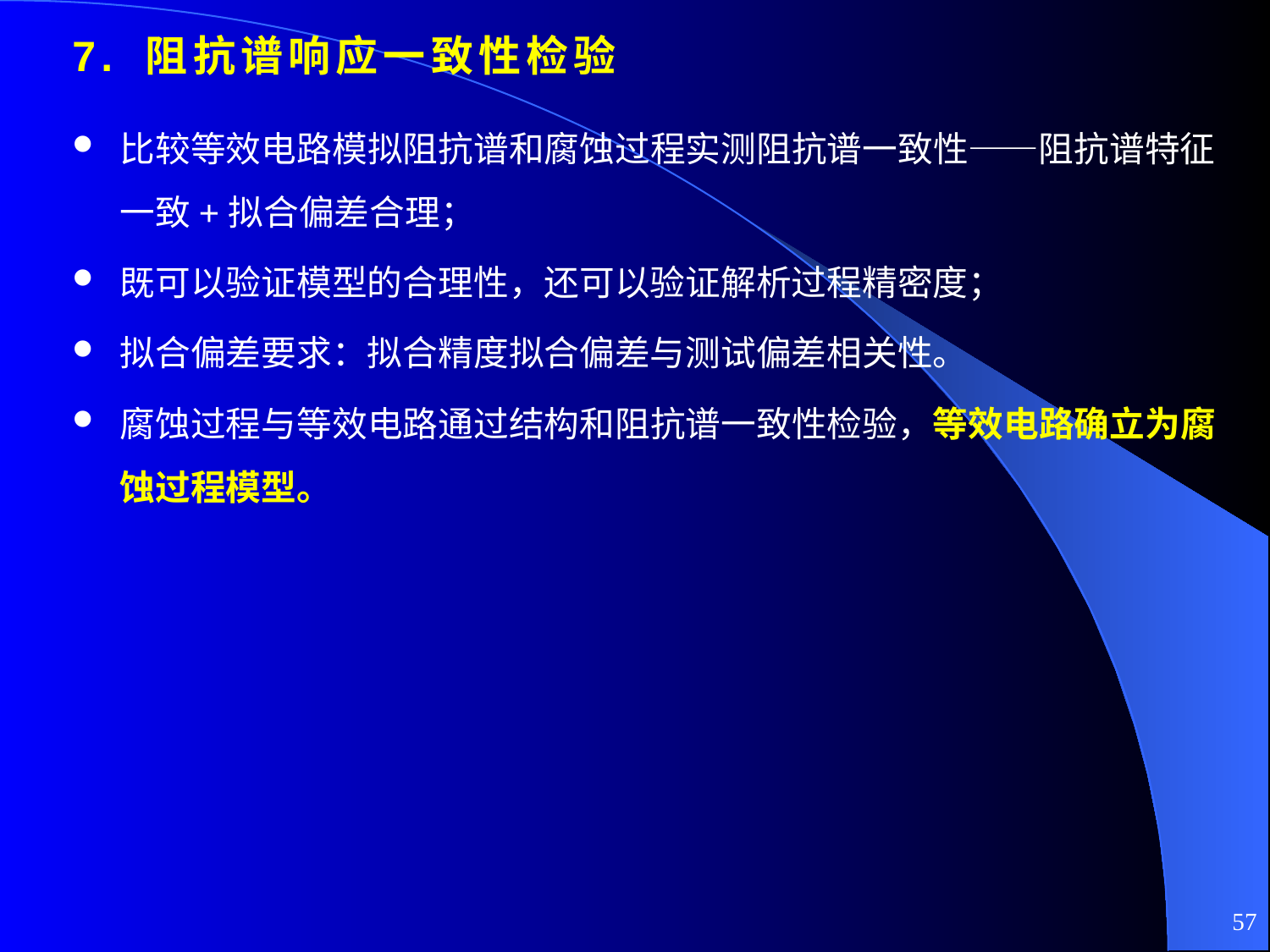

# 7. 阻抗谱响应一致性检验
比较等效电路模拟阻抗谱和腐蚀过程实测阻抗谱一致性——阻抗谱特征一致+拟合偏差合理；
既可以验证模型的合理性，还可以验证解析过程精密度；
拟合偏差要求：拟合精度拟合偏差与测试偏差相关性。
腐蚀过程与等效电路通过结构和阻抗谱一致性检验，等效电路确立为腐蚀过程模型。

57